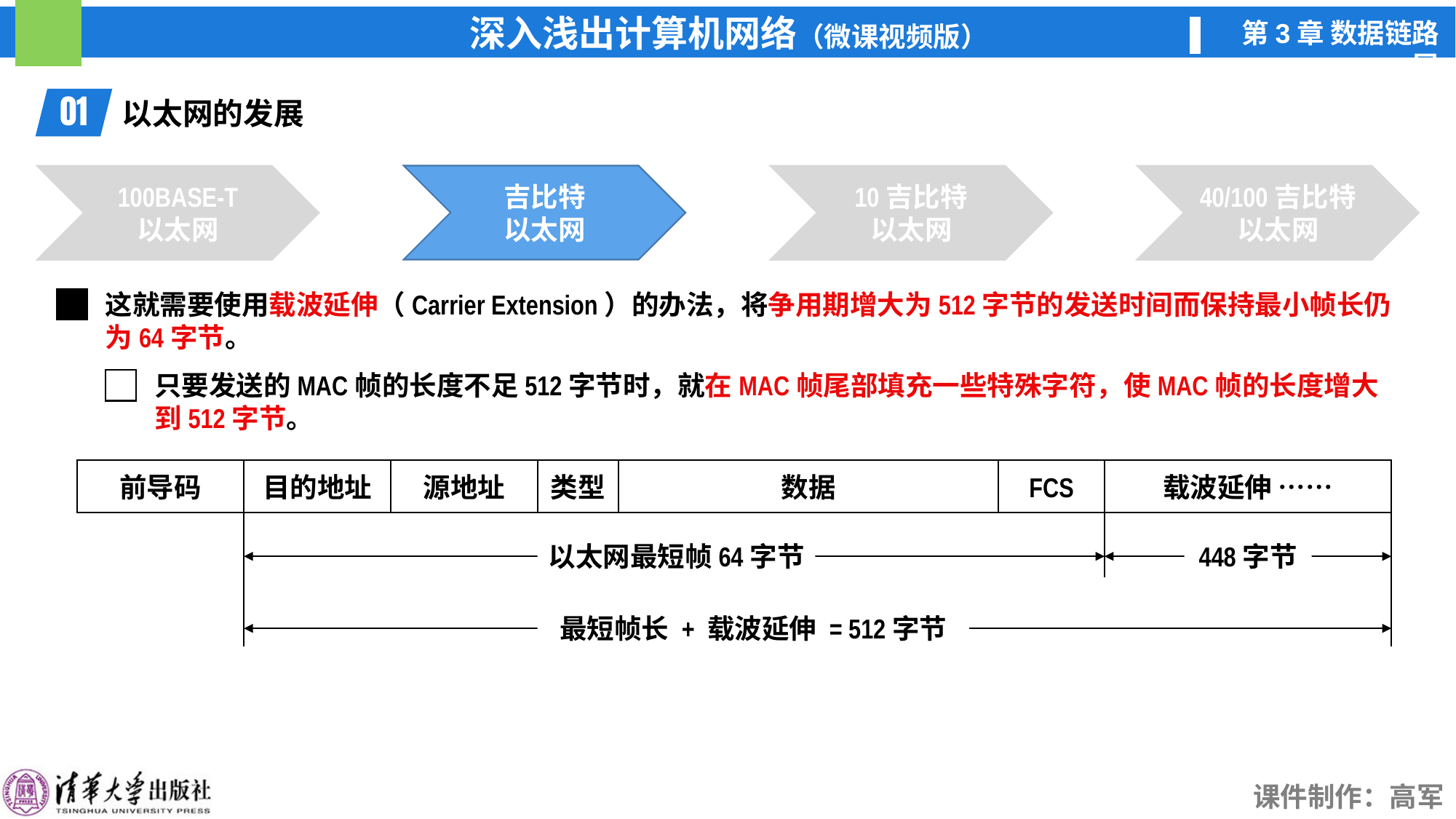

01
以太网的发展
吉比特
以太网
100BASE-T
以太网
吉比特
以太网
10吉比特
以太网
40/100吉比特
以太网
这就需要使用载波延伸（Carrier Extension）的办法，将争用期增大为512字节的发送时间而保持最小帧长仍为64字节。

只要发送的MAC帧的长度不足512字节时，就在MAC帧尾部填充一些特殊字符，使MAC帧的长度增大到512字节。

目的地址
源地址
类型
数据
FCS
载波延伸 ……
前导码
最短帧长 + 载波延伸 = 512字节
以太网最短帧64字节
448字节